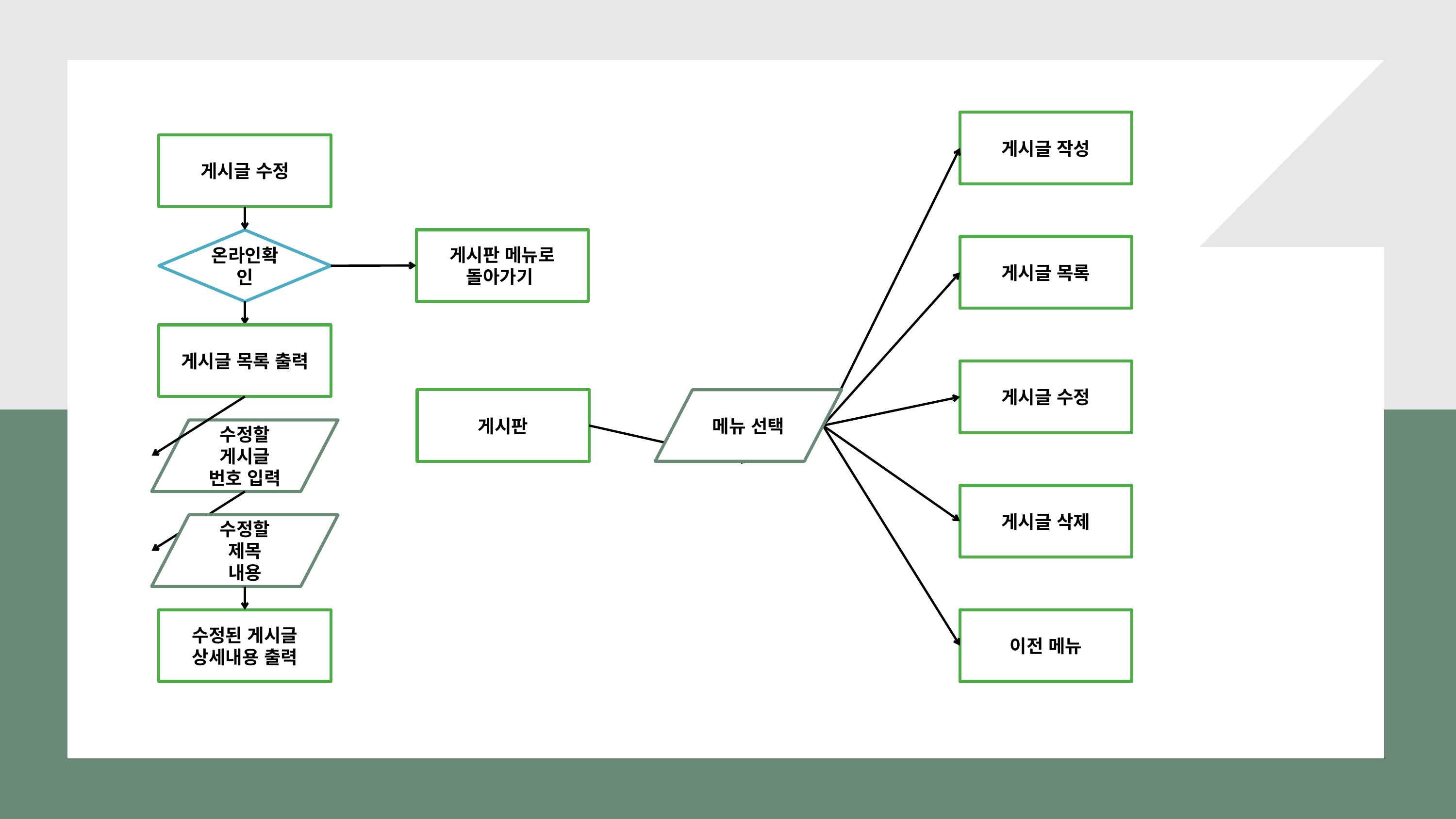

.게시글 작성.
게시글 수정
게시판 메뉴로
돌아가기
온라인확인
게시글 목록
게시글 목록 출력
게시글 수정
게시판
메뉴 선택

수정할 게시글
번호 입력
게시글 삭제
수정할
제목
내용
수정된 게시글
상세내용 출력
이전 메뉴